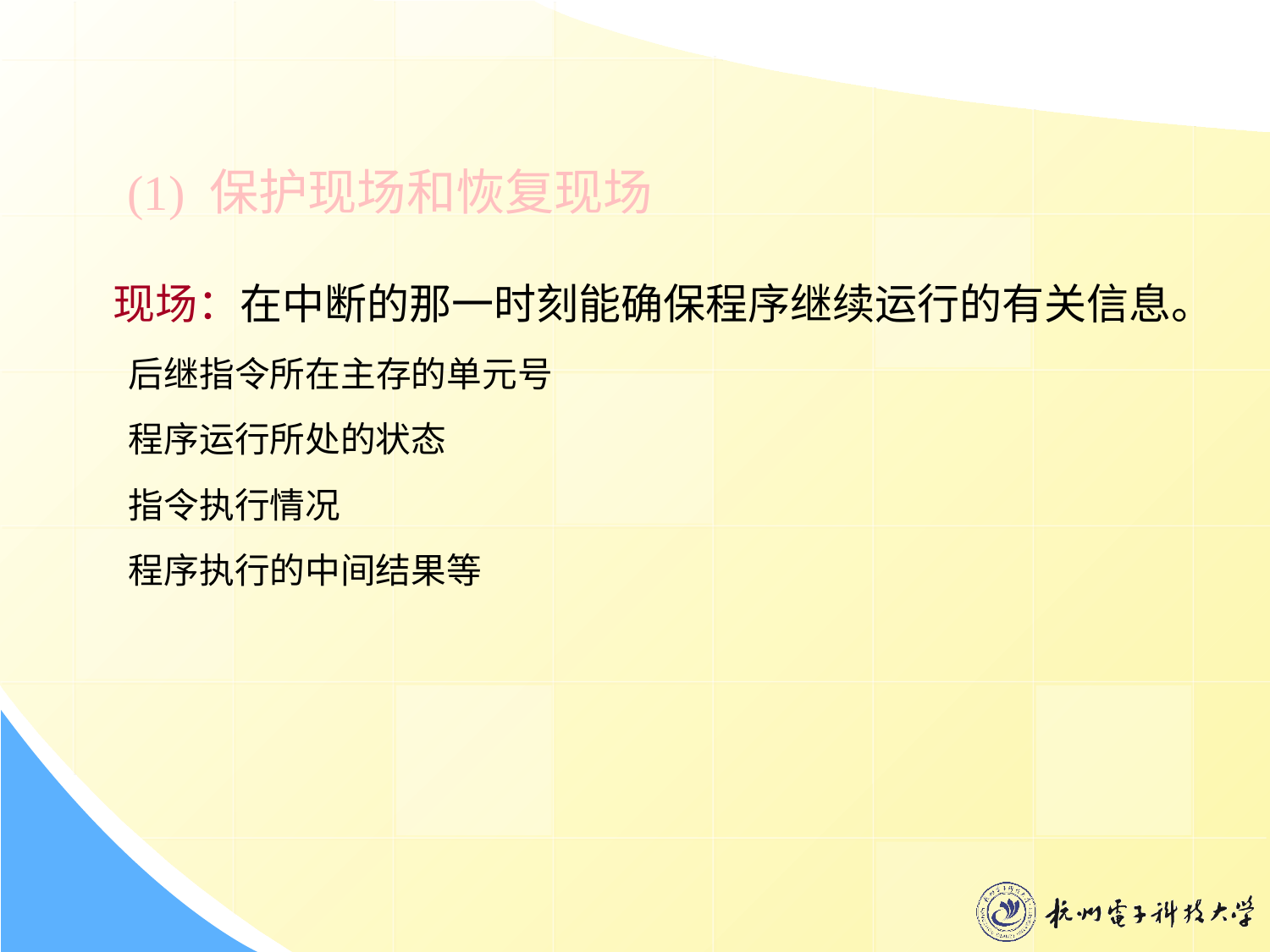

(1) 保护现场和恢复现场
现场：在中断的那一时刻能确保程序继续运行的有关信息。
后继指令所在主存的单元号
程序运行所处的状态
指令执行情况
程序执行的中间结果等